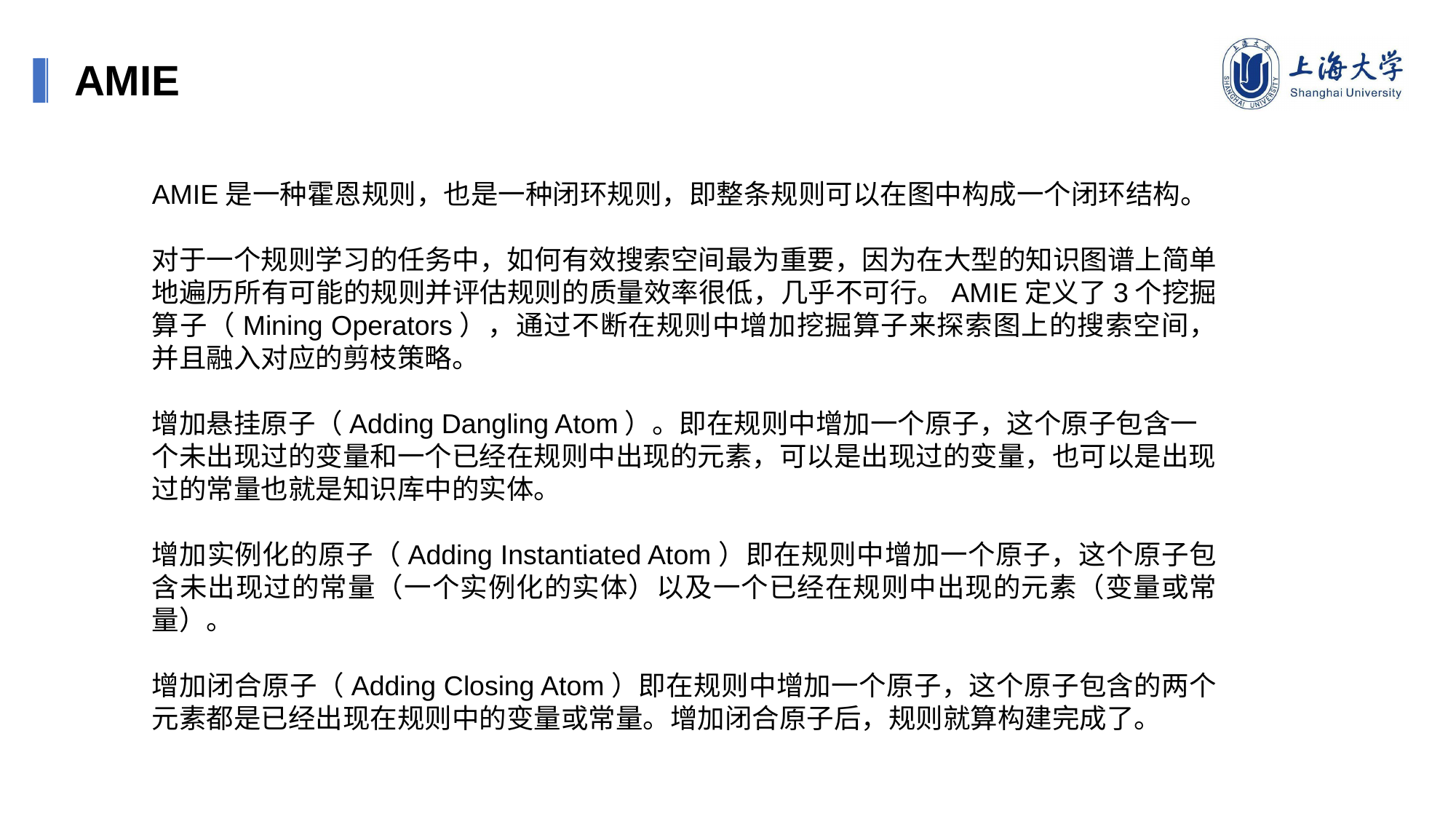

AMIE
AMIE是一种霍恩规则，也是一种闭环规则，即整条规则可以在图中构成一个闭环结构。

对于一个规则学习的任务中，如何有效搜索空间最为重要，因为在大型的知识图谱上简单地遍历所有可能的规则并评估规则的质量效率很低，几乎不可行。AMIE定义了3个挖掘算子（Mining Operators），通过不断在规则中增加挖掘算子来探索图上的搜索空间，并且融入对应的剪枝策略。

增加悬挂原子（Adding Dangling Atom）。即在规则中增加一个原子，这个原子包含一个未出现过的变量和一个已经在规则中出现的元素，可以是出现过的变量，也可以是出现过的常量也就是知识库中的实体。

增加实例化的原子（Adding Instantiated Atom）即在规则中增加一个原子，这个原子包含未出现过的常量（一个实例化的实体）以及一个已经在规则中出现的元素（变量或常量）。

增加闭合原子（Adding Closing Atom）即在规则中增加一个原子，这个原子包含的两个元素都是已经出现在规则中的变量或常量。增加闭合原子后，规则就算构建完成了。